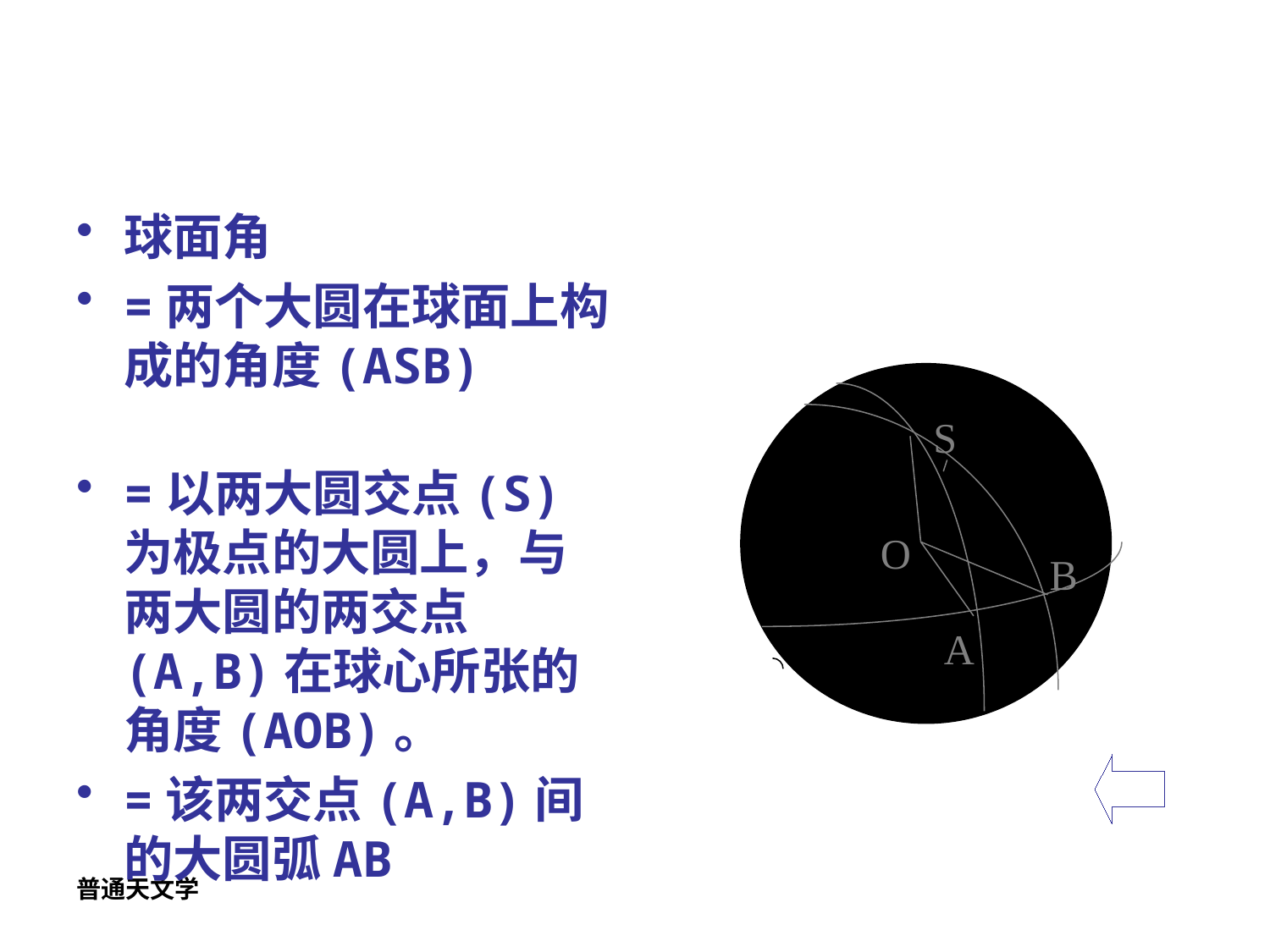

球面角
=两个大圆在球面上构成的角度(ASB)
=以两大圆交点(S)为极点的大圆上，与两大圆的两交点(A,B)在球心所张的角度(AOB)。
=该两交点(A,B)间的大圆弧AB

S

O

B
A

普通天文学